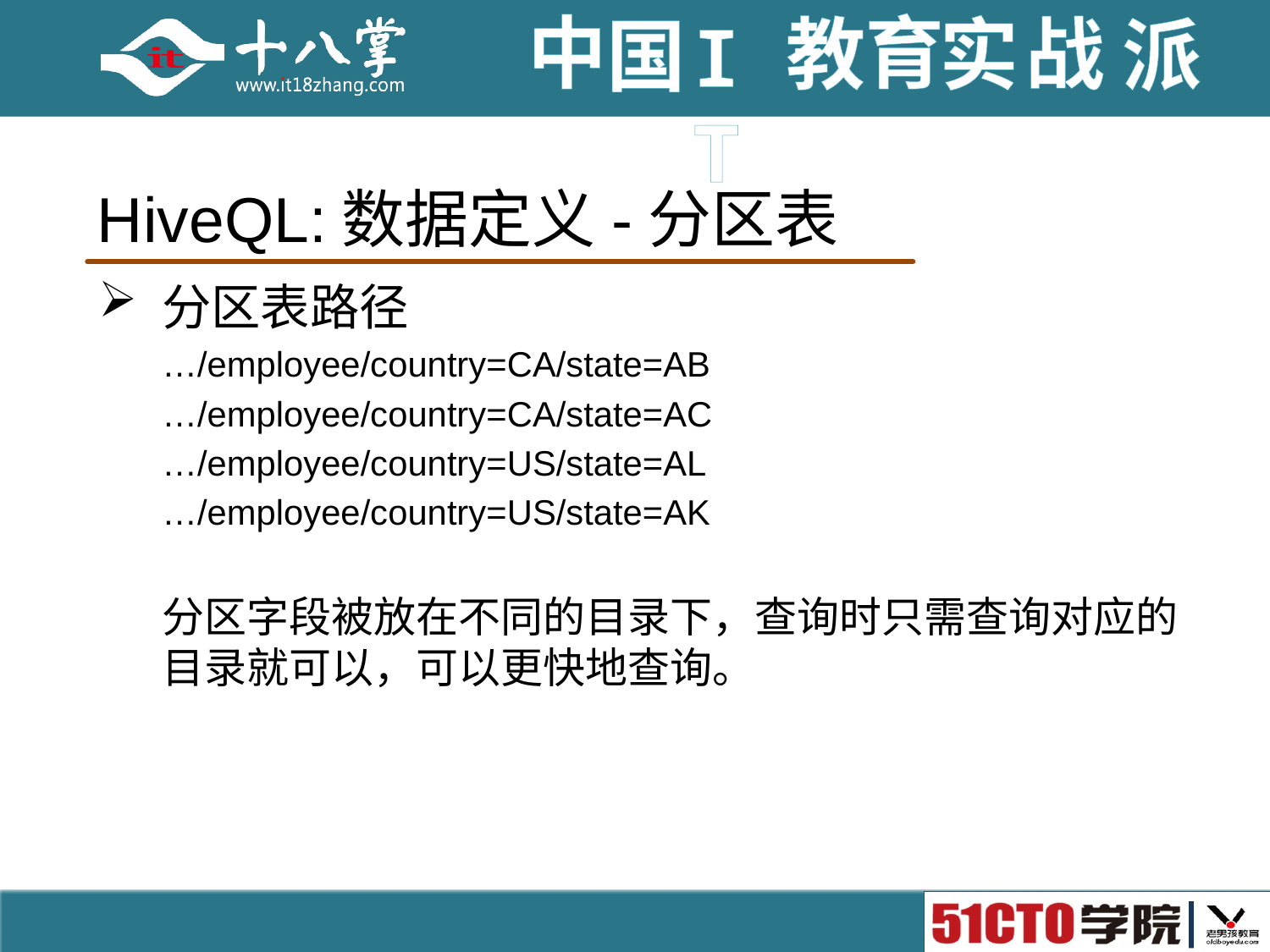

# HiveQL:数据定义-分区表
分区表路径
…/employee/country=CA/state=AB
…/employee/country=CA/state=AC
…/employee/country=US/state=AL
…/employee/country=US/state=AK

分区字段被放在不同的目录下，查询时只需查询对应的目录就可以，可以更快地查询。